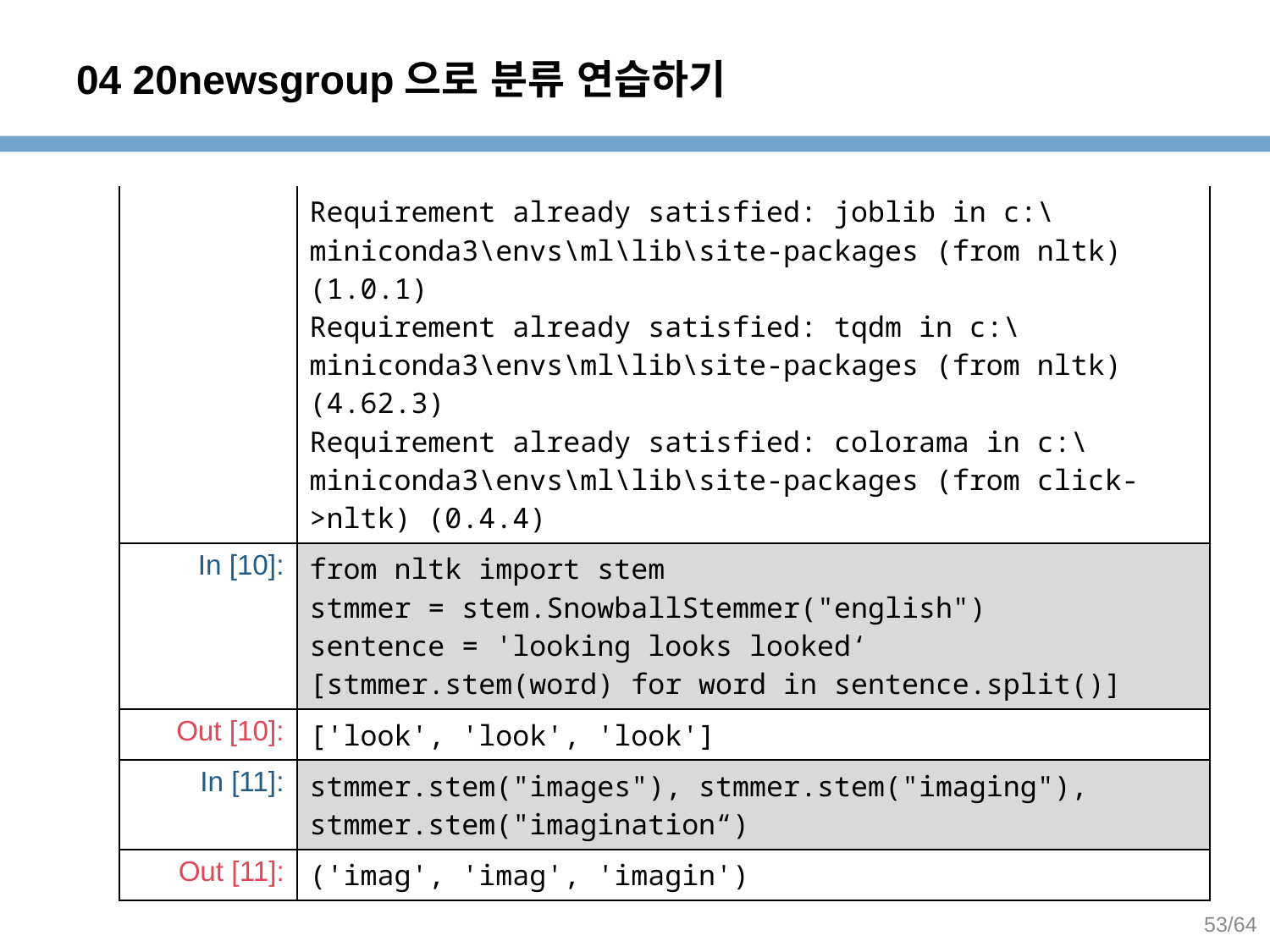

# 04 20newsgroup으로 분류 연습하기
|  | Requirement already satisfied: joblib in c:\miniconda3\envs\ml\lib\site-packages (from nltk) (1.0.1) Requirement already satisfied: tqdm in c:\miniconda3\envs\ml\lib\site-packages (from nltk) (4.62.3) Requirement already satisfied: colorama in c:\miniconda3\envs\ml\lib\site-packages (from click->nltk) (0.4.4) |
| --- | --- |
| In [10]: | from nltk import stem stmmer = stem.SnowballStemmer("english") sentence = 'looking looks looked‘ [stmmer.stem(word) for word in sentence.split()] |
| Out [10]: | ['look', 'look', 'look'] |
| In [11]: | stmmer.stem("images"), stmmer.stem("imaging"), stmmer.stem("imagination“) |
| Out [11]: | ('imag', 'imag', 'imagin') |
53/64